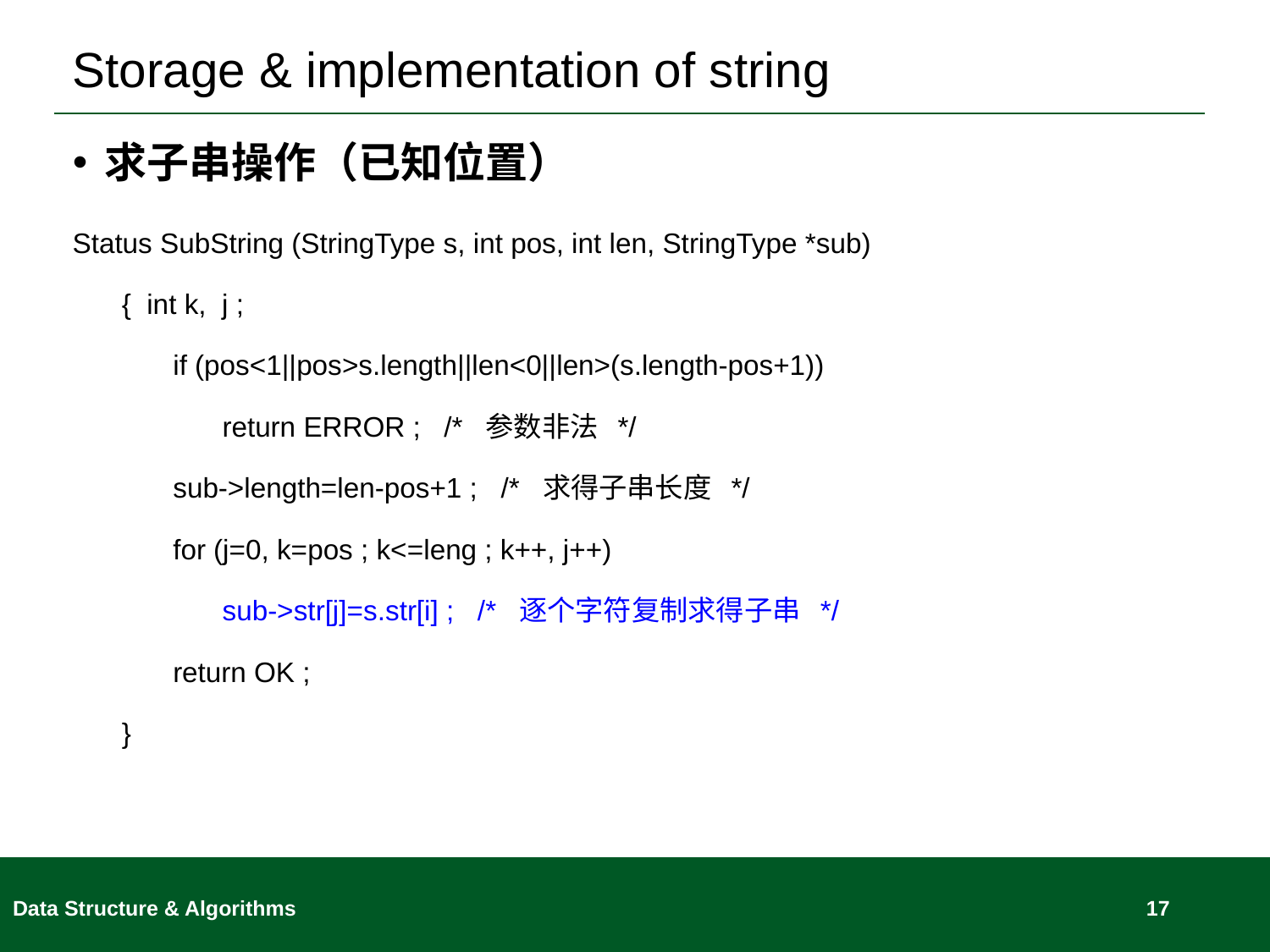

# Storage & implementation of string
求子串操作（已知位置）

Status SubString (StringType s, int pos, int len, StringType *sub)
{  int k,  j ;
if (pos<1||pos>s.length||len<0||len>(s.length-pos+1))
return ERROR ;   /*  参数非法  */
sub->length=len-pos+1 ;   /*  求得子串长度  */
for (j=0, k=pos ; k<=leng ; k++, j++)
sub->str[j]=s.str[i] ;   /*  逐个字符复制求得子串  */
return OK ;
}
Data Structure & Algorithms
17